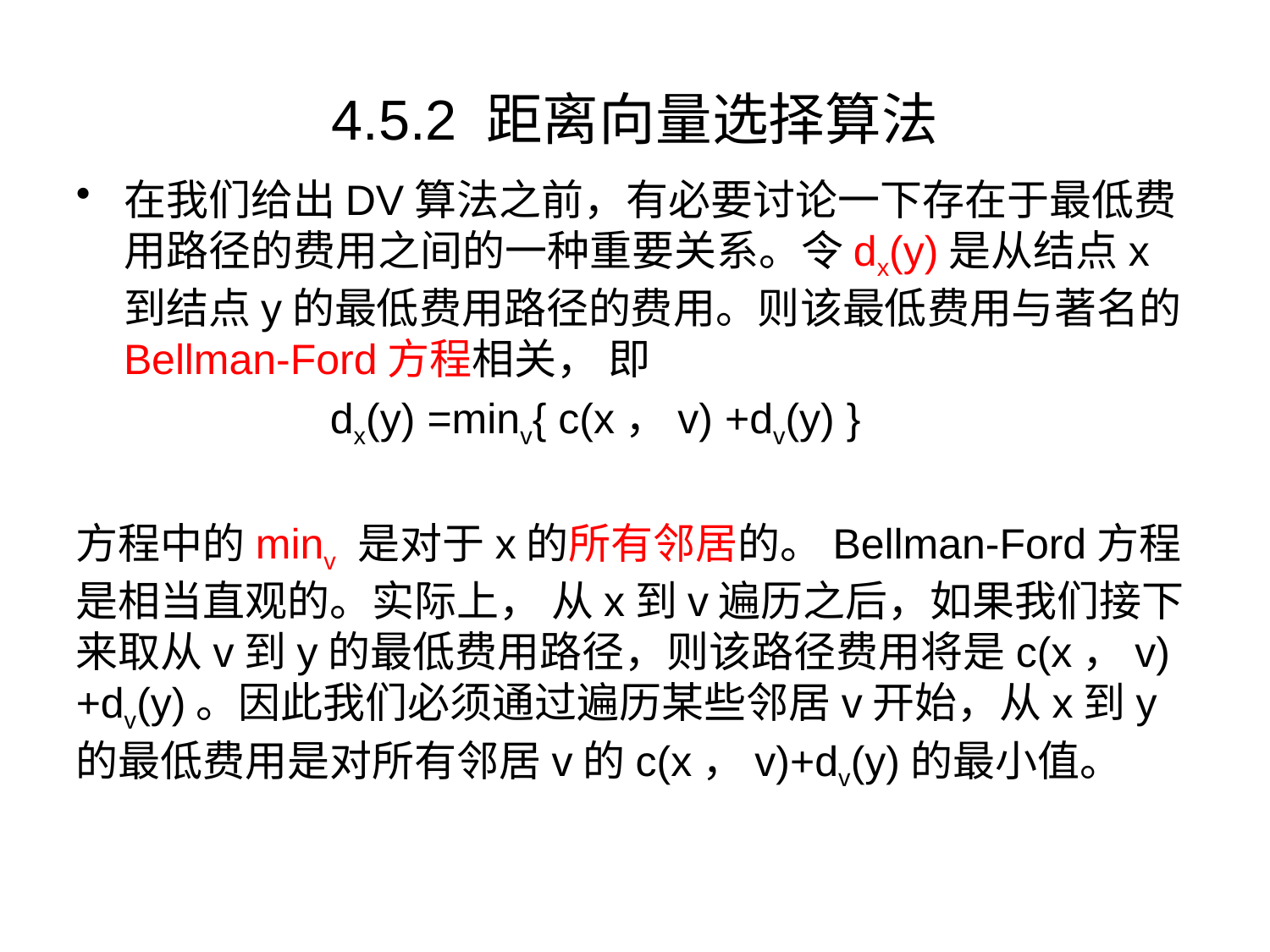

# 4.5.2 距离向量选择算法
在我们给出DV算法之前，有必要讨论一下存在于最低费用路径的费用之间的一种重要关系。令dx(y)是从结点x到结点y的最低费用路径的费用。则该最低费用与著名的Bellman-Ford方程相关， 即
		dx(y) =minv{ c(x，v) +dv(y) }

方程中的minv 是对于x的所有邻居的。Bellman-Ford方程是相当直观的。实际上， 从x到v遍历之后，如果我们接下来取从v到y的最低费用路径，则该路径费用将是c(x，v)+dv(y)。因此我们必须通过遍历某些邻居v开始，从x到y的最低费用是对所有邻居v的c(x，v)+dv(y)的最小值。